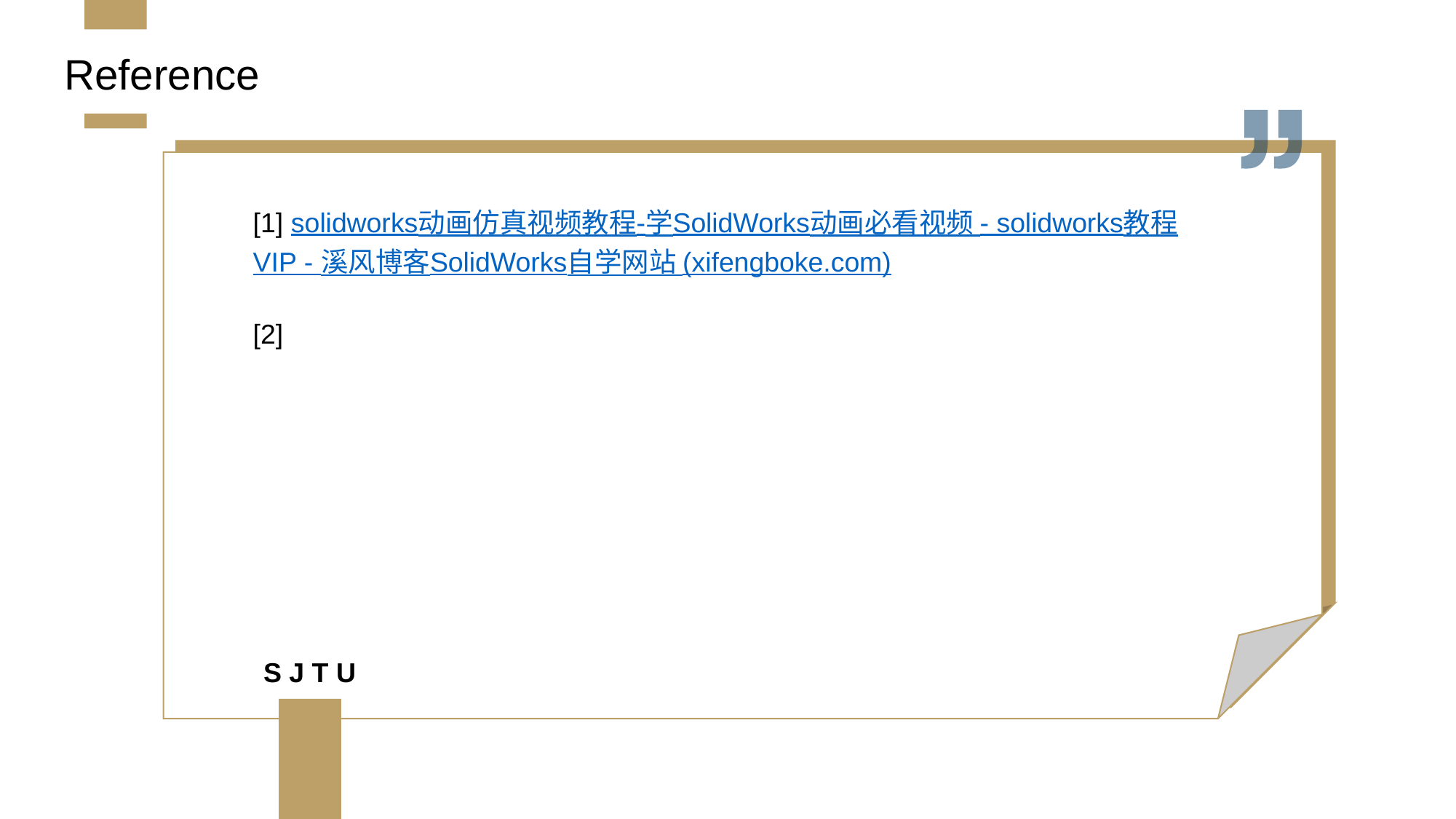

# Reference
[1] solidworks动画仿真视频教程-学SolidWorks动画必看视频 - solidworks教程VIP - 溪风博客SolidWorks自学网站 (xifengboke.com)

[2]